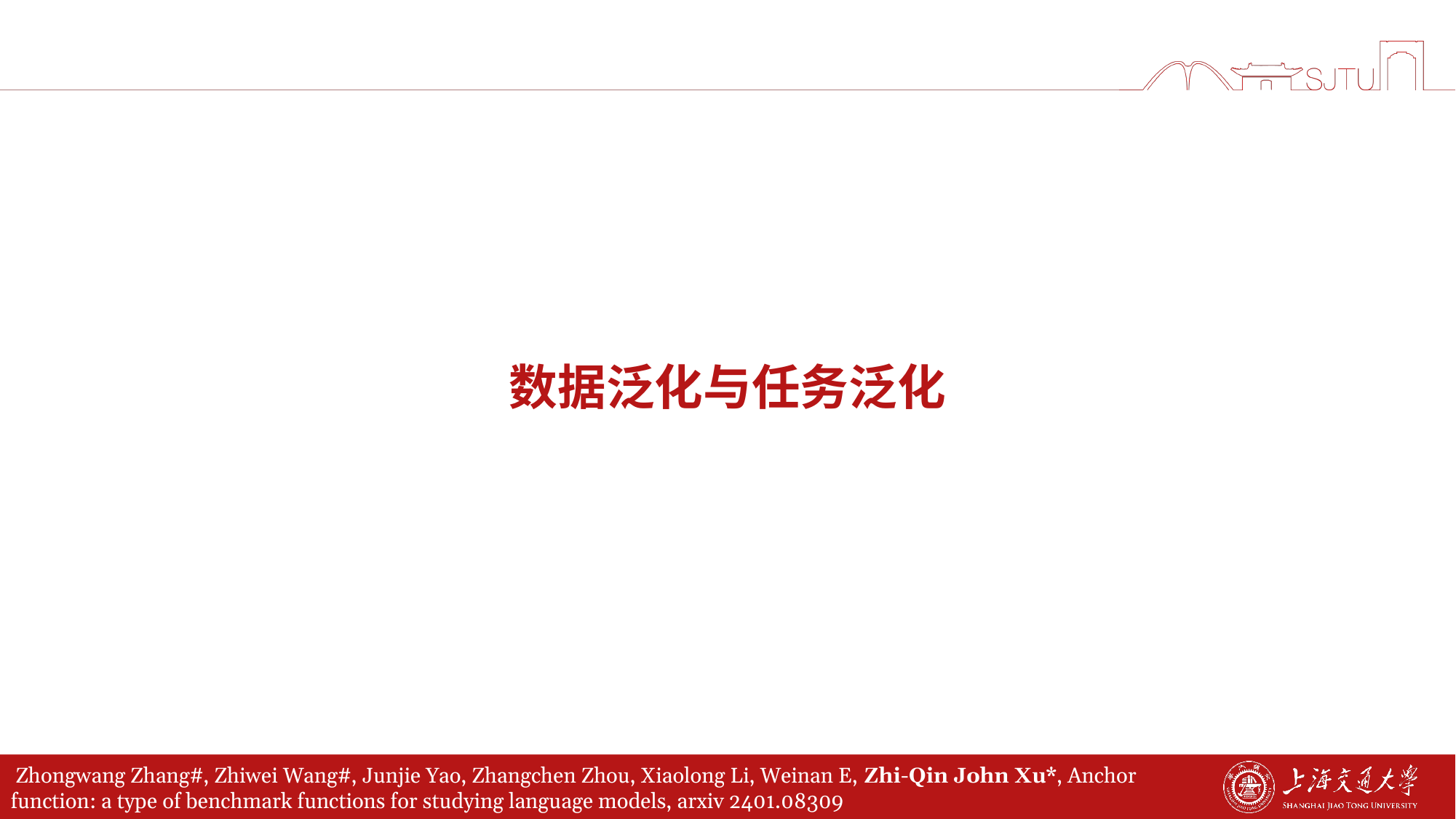

# 数据泛化与任务泛化
 Zhongwang Zhang#, Zhiwei Wang#, Junjie Yao, Zhangchen Zhou, Xiaolong Li, Weinan E, Zhi-Qin John Xu*, Anchor function: a type of benchmark functions for studying language models, arxiv 2401.08309